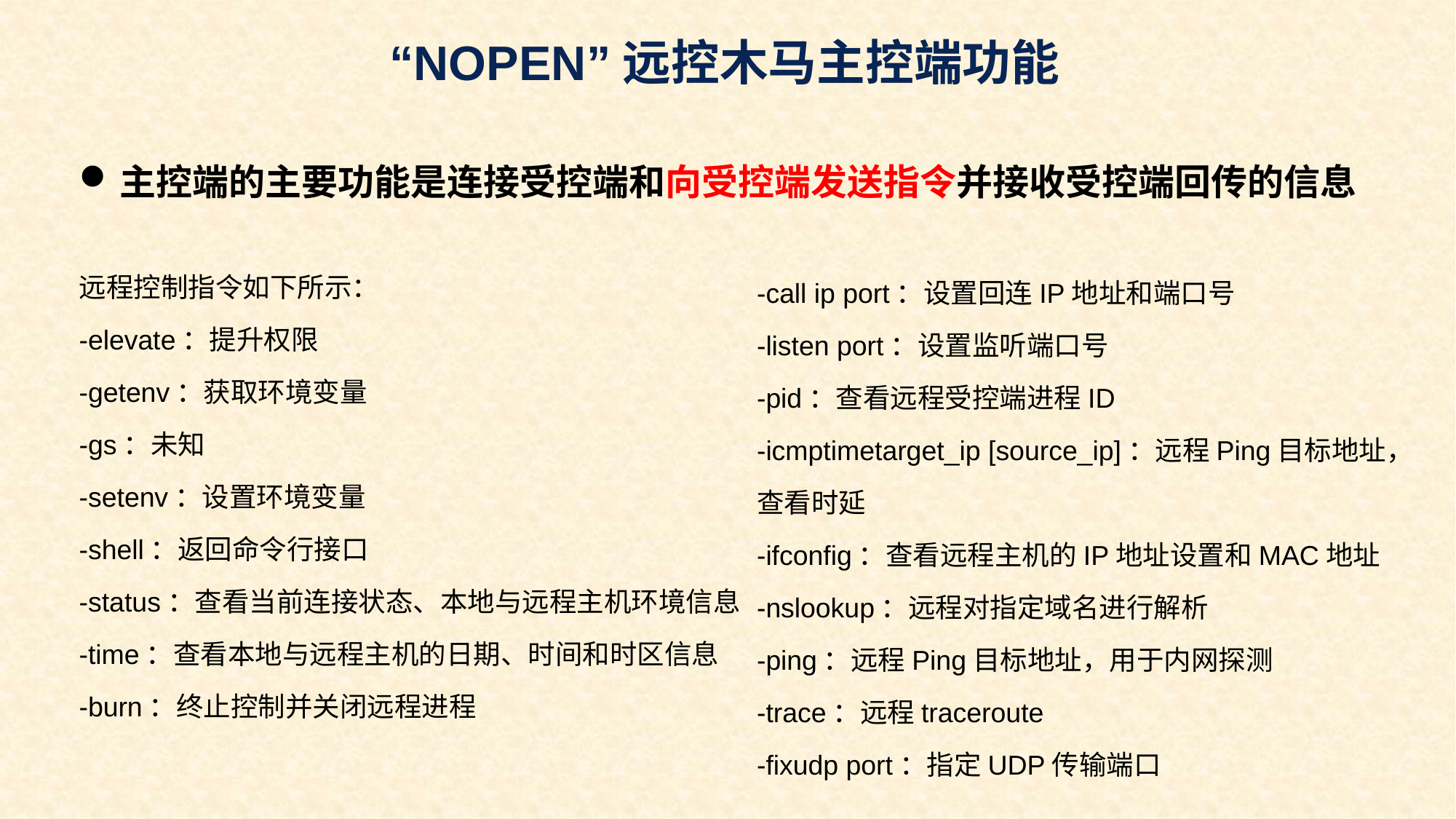

“NOPEN”远控木马主控端功能
主控端的主要功能是连接受控端和向受控端发送指令并接收受控端回传的信息
远程控制指令如下所示：
-elevate：提升权限
-getenv：获取环境变量
-gs：未知
-setenv：设置环境变量
-shell：返回命令行接口
-status：查看当前连接状态、本地与远程主机环境信息
-time：查看本地与远程主机的日期、时间和时区信息
-burn：终止控制并关闭远程进程

-call ip port：设置回连IP地址和端口号
-listen port：设置监听端口号
-pid：查看远程受控端进程ID
-icmptimetarget_ip [source_ip]：远程Ping目标地址，查看时延
-ifconfig：查看远程主机的IP地址设置和MAC地址
-nslookup：远程对指定域名进行解析
-ping：远程Ping目标地址，用于内网探测
-trace：远程traceroute
-fixudp port：指定UDP传输端口